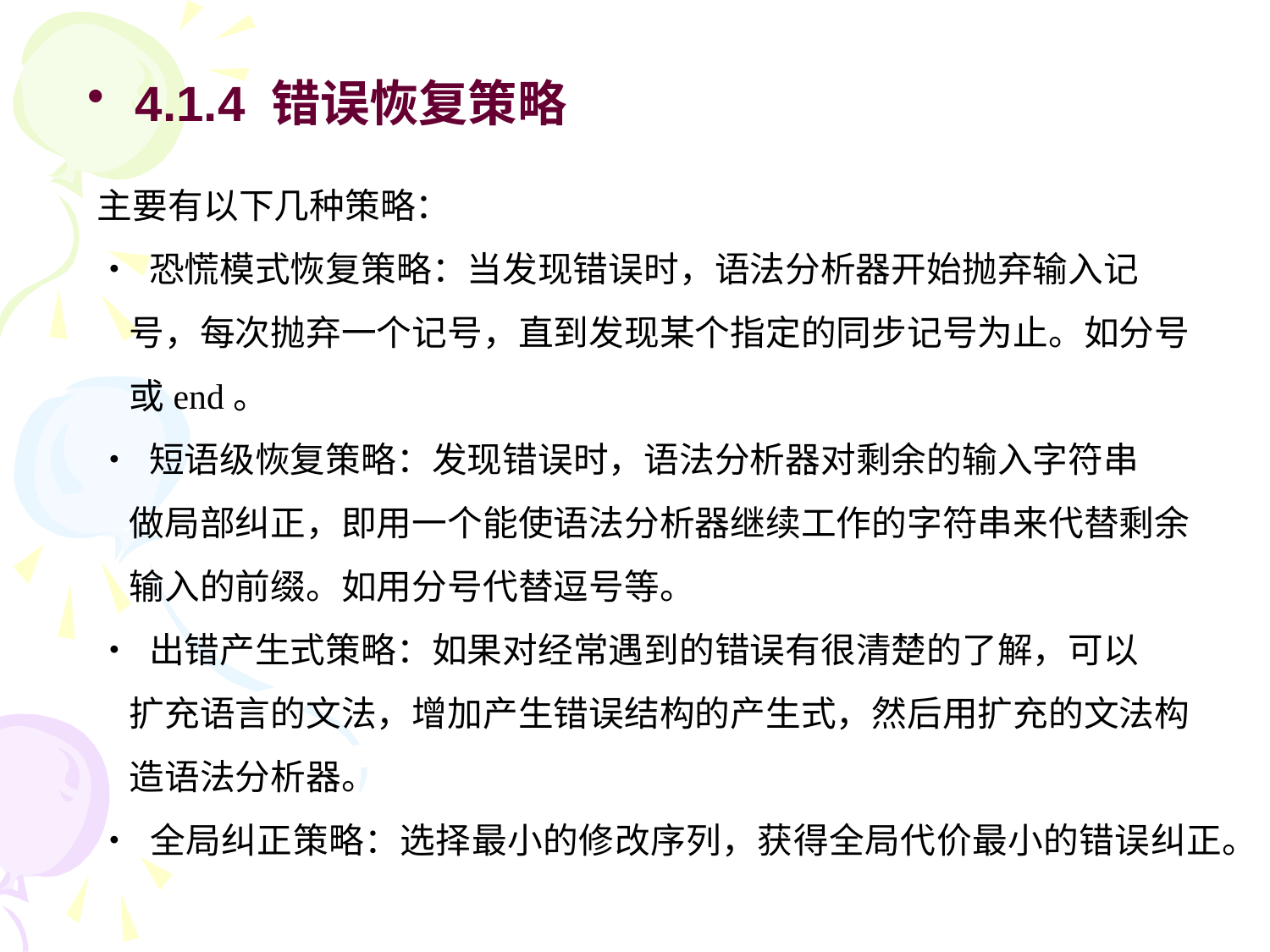

4.1.4 错误恢复策略
主要有以下几种策略：
• 恐慌模式恢复策略：当发现错误时，语法分析器开始抛弃输入记
   号，每次抛弃一个记号，直到发现某个指定的同步记号为止。如分号
   或end。
• 短语级恢复策略：发现错误时，语法分析器对剩余的输入字符串
   做局部纠正，即用一个能使语法分析器继续工作的字符串来代替剩余
   输入的前缀。如用分号代替逗号等。
• 出错产生式策略：如果对经常遇到的错误有很清楚的了解，可以
   扩充语言的文法，增加产生错误结构的产生式，然后用扩充的文法构
   造语法分析器。
• 全局纠正策略：选择最小的修改序列，获得全局代价最小的错误纠正。
5